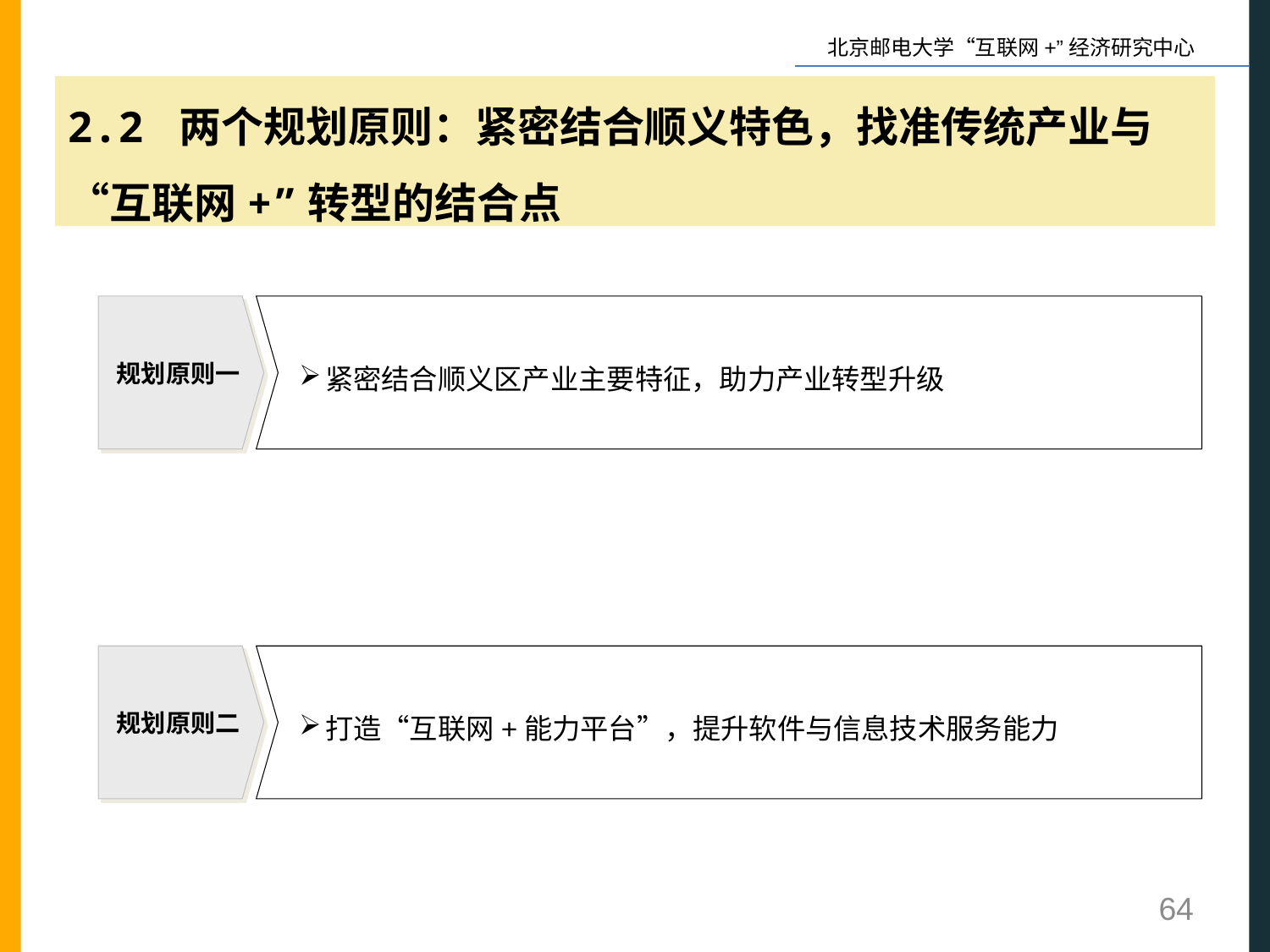

2.2 两个规划原则：紧密结合顺义特色，找准传统产业与“互联网+”转型的结合点

紧密结合顺义区产业主要特征，助力产业转型升级
规划原则一

打造“互联网+能力平台”，提升软件与信息技术服务能力
规划原则二
64